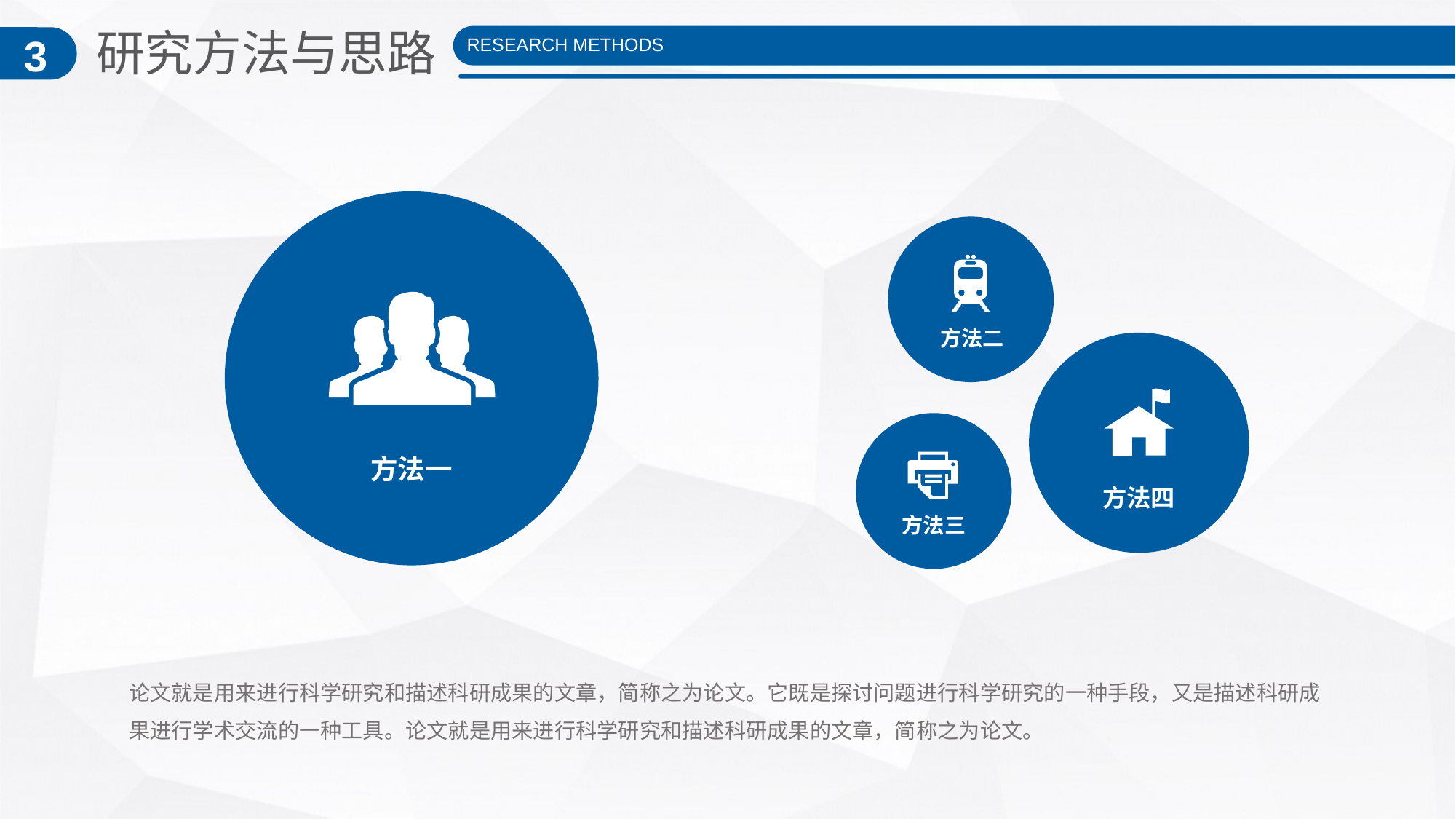

研究方法与思路
3

RESEARCH METHODS

方法一

方法二

方法四

方法三
论文就是用来进行科学研究和描述科研成果的文章，简称之为论文。它既是探讨问题进行科学研究的一种手段，又是描述科研成果进行学术交流的一种工具。论文就是用来进行科学研究和描述科研成果的文章，简称之为论文。